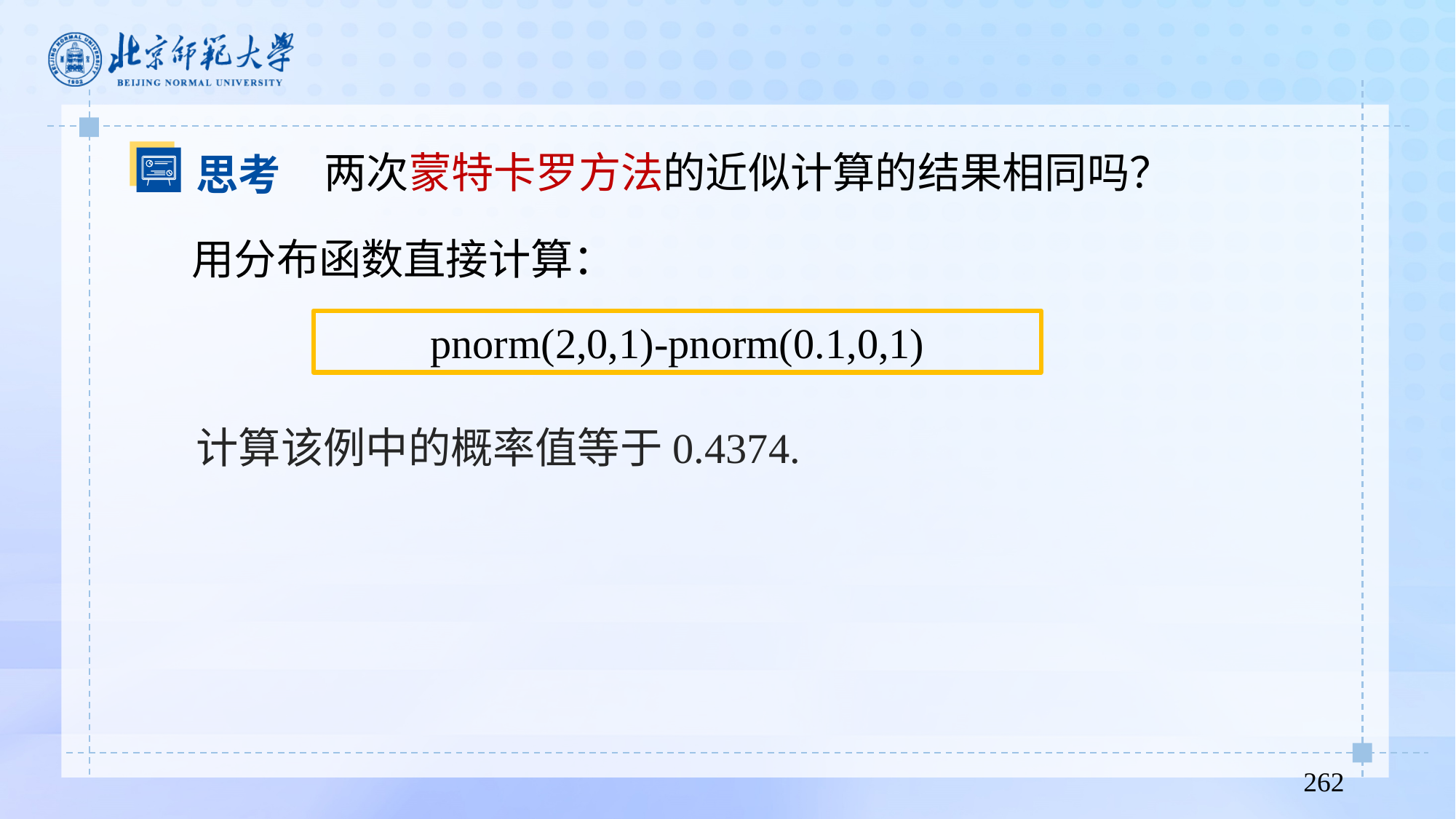

两次蒙特卡罗方法的近似计算的结果相同吗？

思考
用分布函数直接计算：
pnorm(2,0,1)-pnorm(0.1,0,1)
计算该例中的概率值等于0.4374.
262